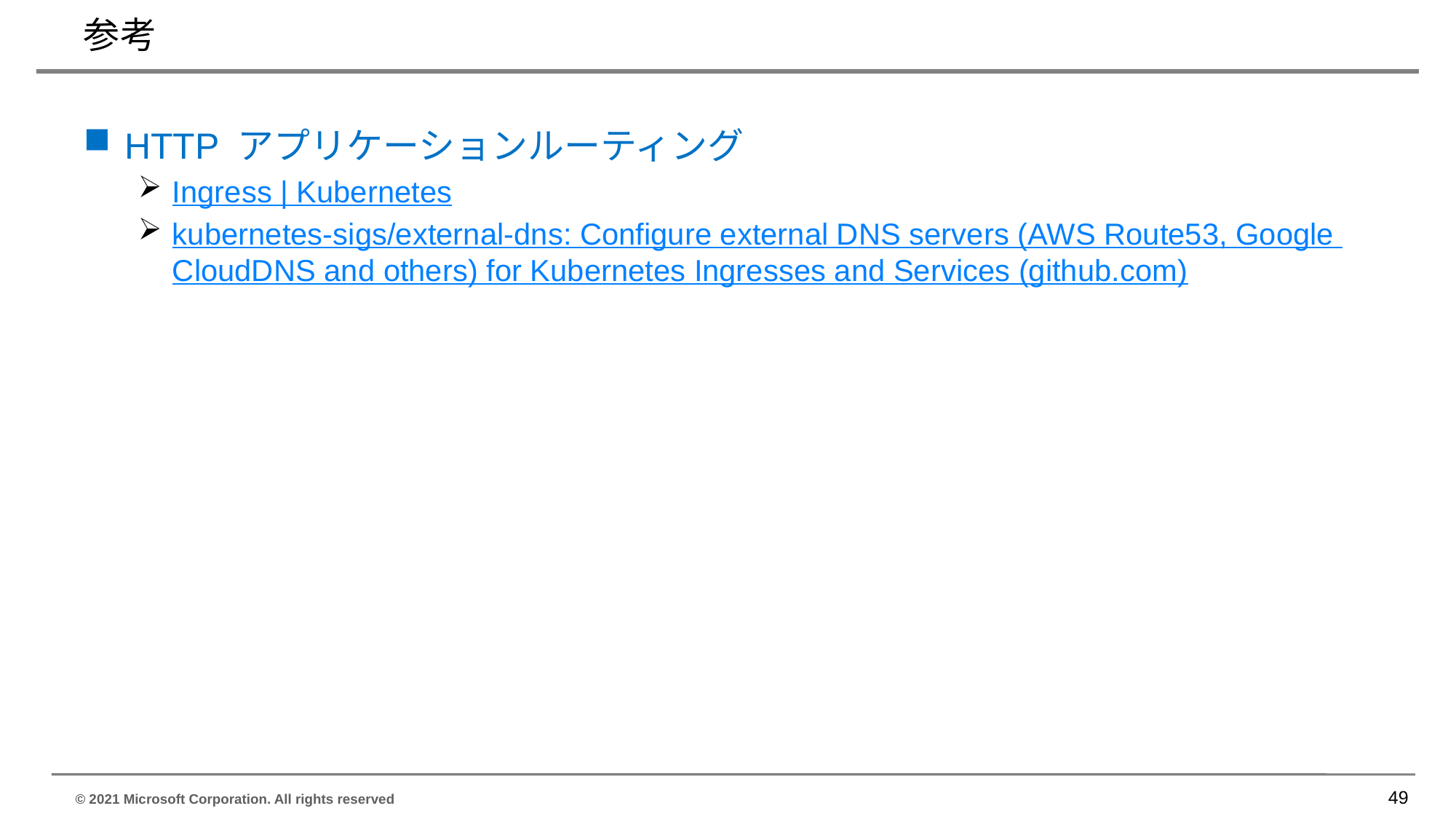

# 参考
HTTP アプリケーションルーティング
Ingress | Kubernetes
kubernetes-sigs/external-dns: Configure external DNS servers (AWS Route53, Google CloudDNS and others) for Kubernetes Ingresses and Services (github.com)
49